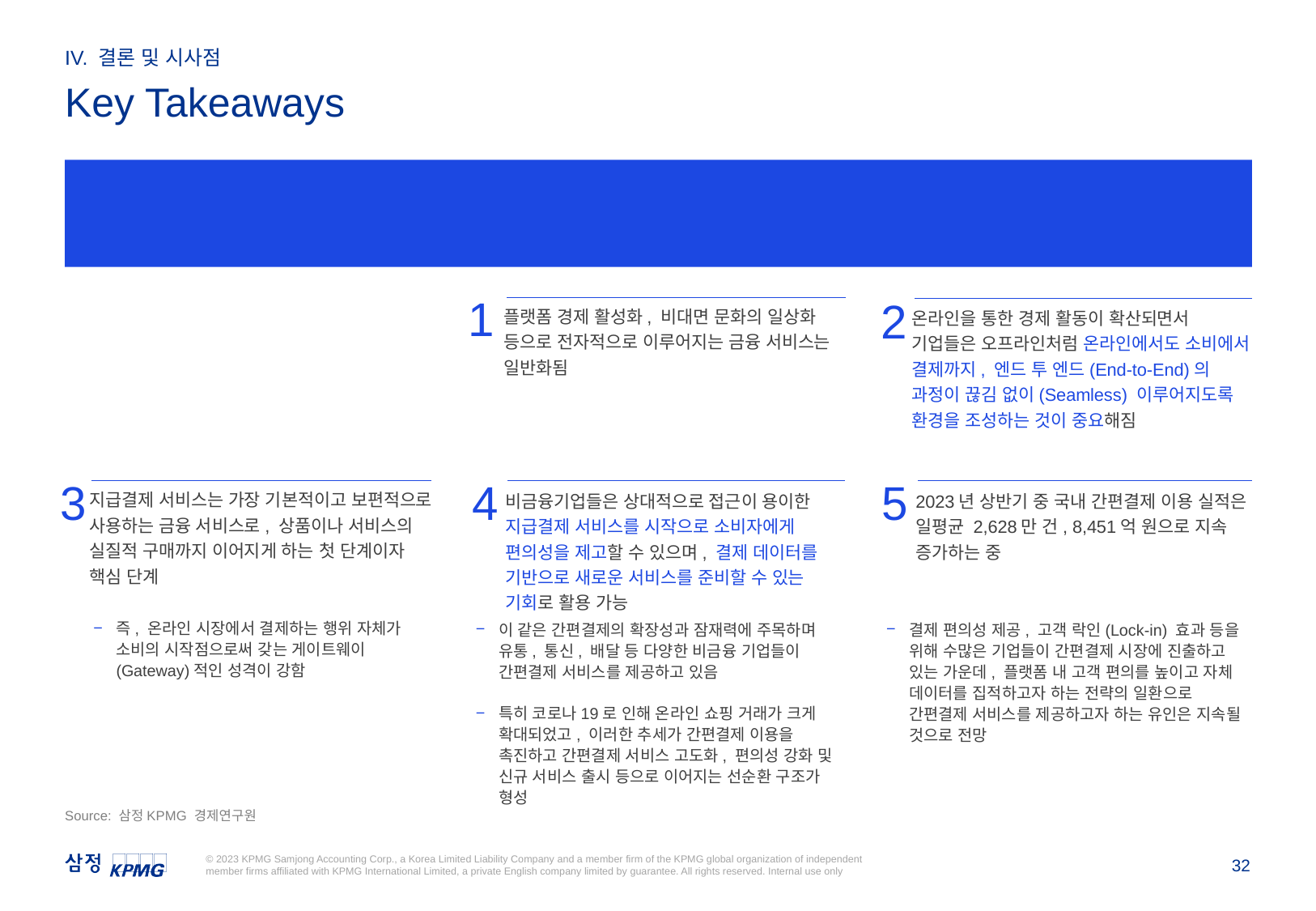

IV. 결론 및 시사점
Key Takeaways
온라인·비대면 트렌드에 발맞춘 간편결제의 성장
1
플랫폼 경제 활성화, 비대면 문화의 일상화 등으로 전자적으로 이루어지는 금융 서비스는 일반화됨
2
온라인을 통한 경제 활동이 확산되면서 기업들은 오프라인처럼 온라인에서도 소비에서 결제까지, 엔드 투 엔드(End-to-End)의 과정이 끊김 없이(Seamless) 이루어지도록 환경을 조성하는 것이 중요해짐
3
지급결제 서비스는 가장 기본적이고 보편적으로 사용하는 금융 서비스로, 상품이나 서비스의 실질적 구매까지 이어지게 하는 첫 단계이자 핵심 단계
4
비금융기업들은 상대적으로 접근이 용이한 지급결제 서비스를 시작으로 소비자에게 편의성을 제고할 수 있으며, 결제 데이터를 기반으로 새로운 서비스를 준비할 수 있는 기회로 활용 가능
5
2023년 상반기 중 국내 간편결제 이용 실적은 일평균 2,628만 건, 8,451억 원으로 지속 증가하는 중
즉, 온라인 시장에서 결제하는 행위 자체가 소비의 시작점으로써 갖는 게이트웨이(Gateway)적인 성격이 강함
결제 편의성 제공, 고객 락인(Lock-in) 효과 등을 위해 수많은 기업들이 간편결제 시장에 진출하고 있는 가운데, 플랫폼 내 고객 편의를 높이고 자체 데이터를 집적하고자 하는 전략의 일환으로 간편결제 서비스를 제공하고자 하는 유인은 지속될 것으로 전망
이 같은 간편결제의 확장성과 잠재력에 주목하며 유통, 통신, 배달 등 다양한 비금융 기업들이 간편결제 서비스를 제공하고 있음
특히 코로나19로 인해 온라인 쇼핑 거래가 크게 확대되었고, 이러한 추세가 간편결제 이용을 촉진하고 간편결제 서비스 고도화, 편의성 강화 및 신규 서비스 출시 등으로 이어지는 선순환 구조가 형성
Source: 삼정KPMG 경제연구원